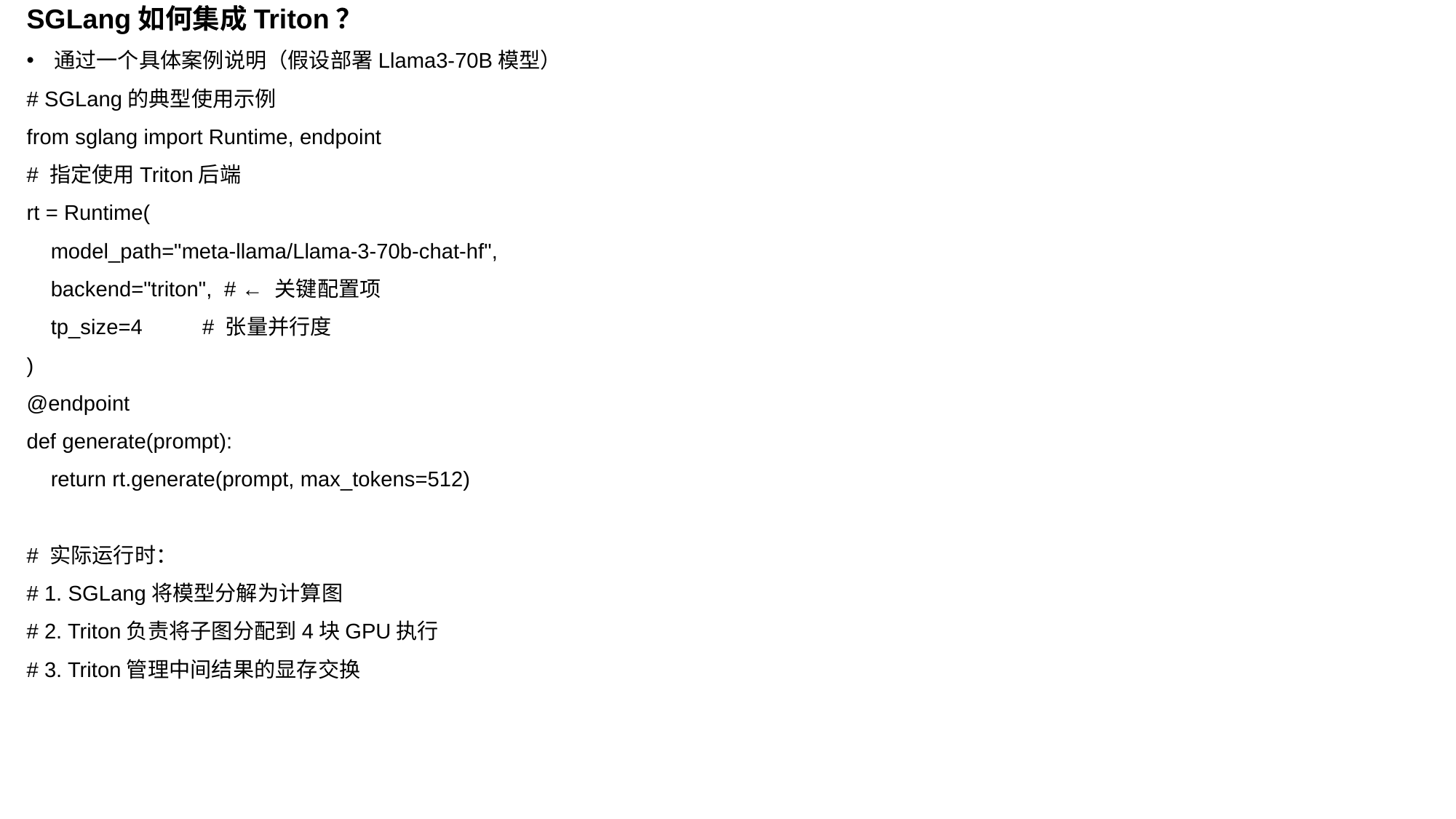

SGLang如何集成Triton？
通过一个具体案例说明（假设部署Llama3-70B模型）
# SGLang的典型使用示例
from sglang import Runtime, endpoint
# 指定使用Triton后端
rt = Runtime(
    model_path="meta-llama/Llama-3-70b-chat-hf",
    backend="triton",  # ← 关键配置项
    tp_size=4          # 张量并行度
)
@endpoint
def generate(prompt):
    return rt.generate(prompt, max_tokens=512)

# 实际运行时：
# 1. SGLang将模型分解为计算图
# 2. Triton负责将子图分配到4块GPU执行
# 3. Triton管理中间结果的显存交换